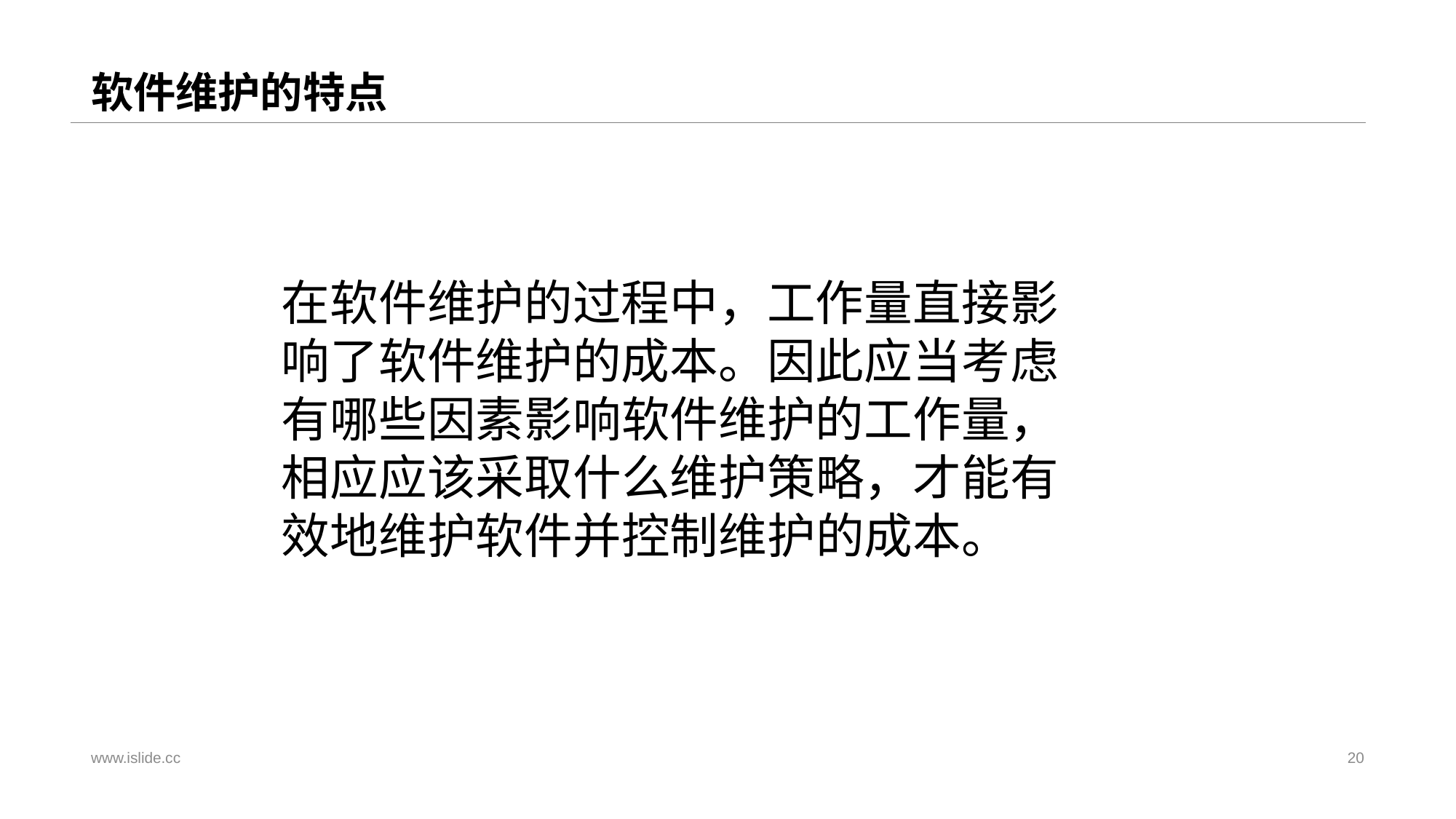

# 软件维护的特点
在软件维护的过程中，工作量直接影响了软件维护的成本。因此应当考虑有哪些因素影响软件维护的工作量，相应应该采取什么维护策略，才能有效地维护软件并控制维护的成本。
www.islide.cc
20